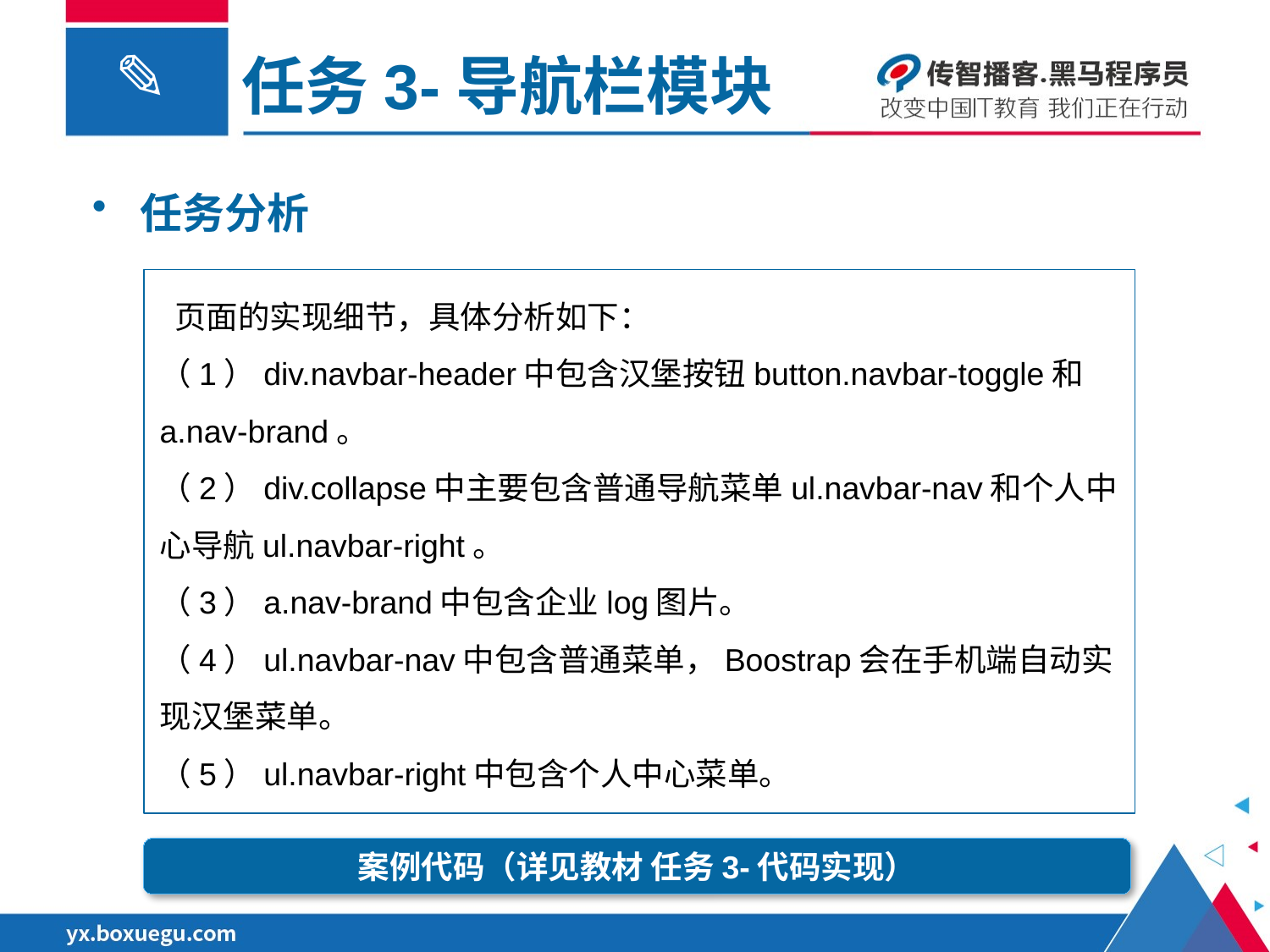

任务3-导航栏模块
任务分析

 页面的实现细节，具体分析如下：
（1）div.navbar-header中包含汉堡按钮button.navbar-toggle和a.nav-brand。
（2）div.collapse中主要包含普通导航菜单ul.navbar-nav和个人中心导航ul.navbar-right。
（3）a.nav-brand中包含企业log图片。
（4）ul.navbar-nav中包含普通菜单，Boostrap会在手机端自动实现汉堡菜单。
（5）ul.navbar-right中包含个人中心菜单。
案例代码（详见教材 任务3-代码实现）